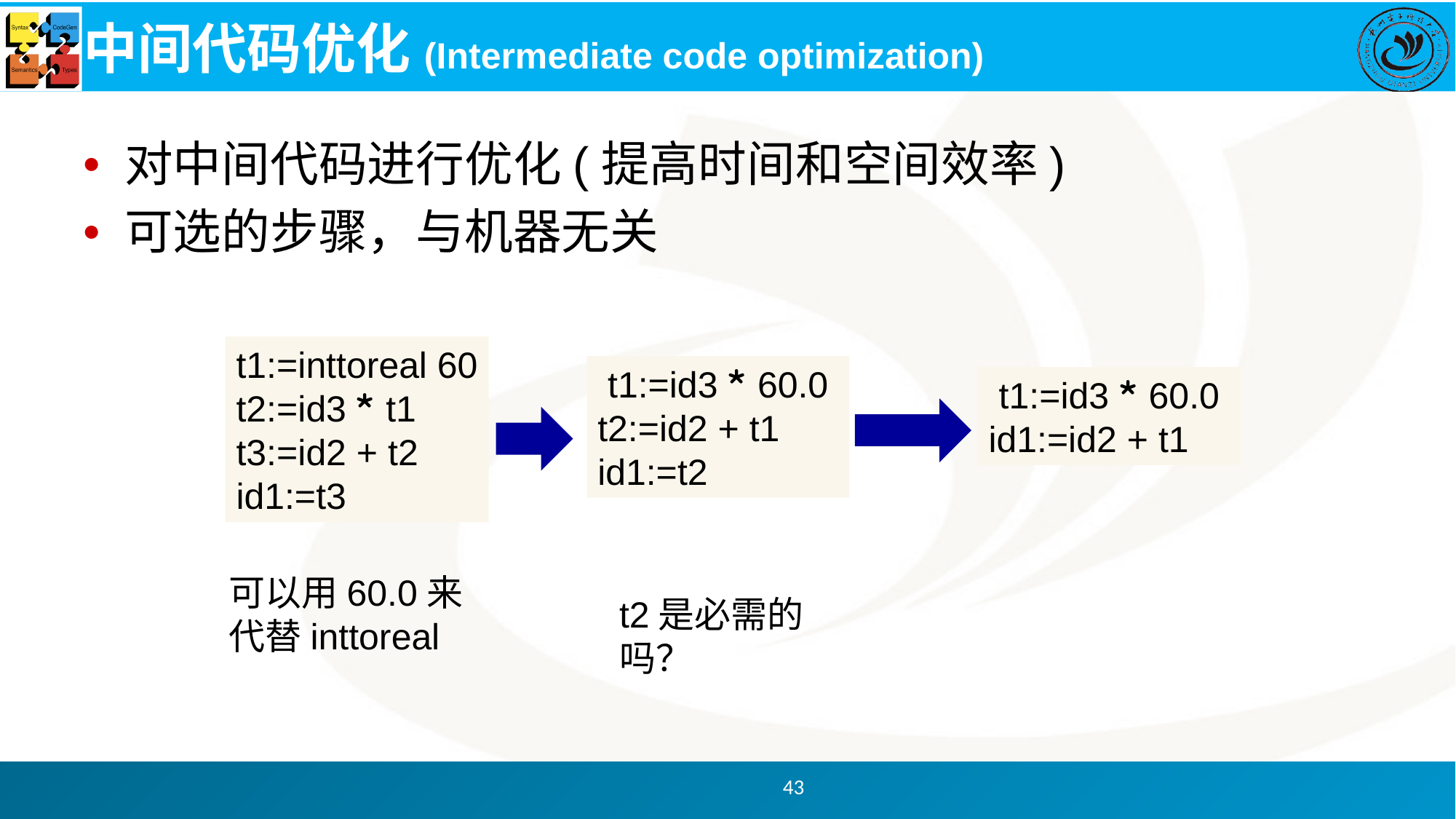

# 中间代码优化(Intermediate code optimization)
对中间代码进行优化(提高时间和空间效率)
可选的步骤，与机器无关
t1:=inttoreal 60
t2:=id3 * t1
t3:=id2 + t2
id1:=t3
 t1:=id3 * 60.0
t2:=id2 + t1
id1:=t2
 t1:=id3 * 60.0
id1:=id2 + t1

可以用60.0来代替inttoreal
t2是必需的吗？
43